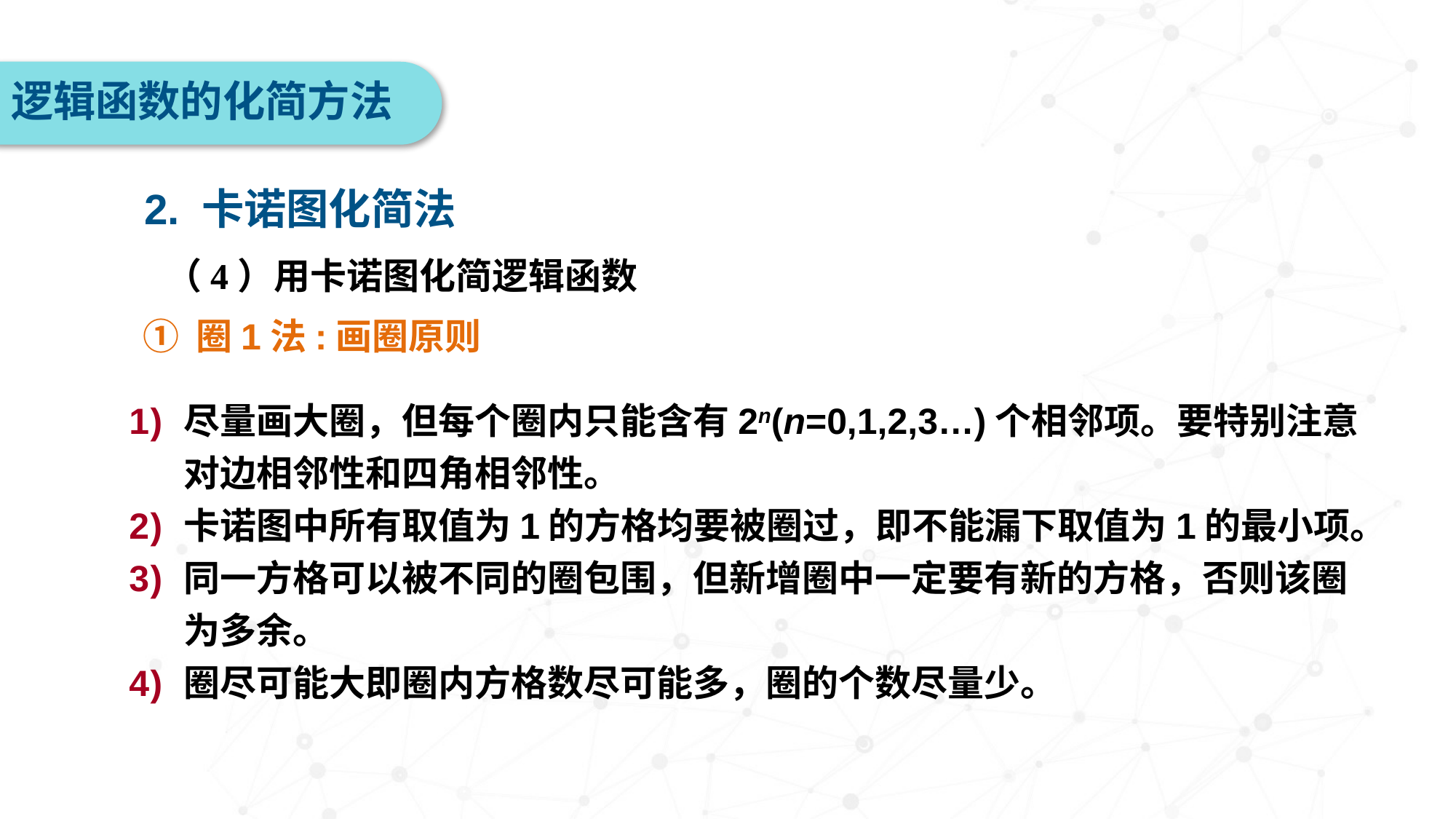

逻辑函数的化简方法
2. 卡诺图化简法
（4）用卡诺图化简逻辑函数
① 圈1法:画圈原则
尽量画大圈，但每个圈内只能含有2n(n=0,1,2,3…)个相邻项。要特别注意对边相邻性和四角相邻性。
卡诺图中所有取值为1的方格均要被圈过，即不能漏下取值为1的最小项。
同一方格可以被不同的圈包围，但新增圈中一定要有新的方格，否则该圈为多余。
圈尽可能大即圈内方格数尽可能多，圈的个数尽量少。
94